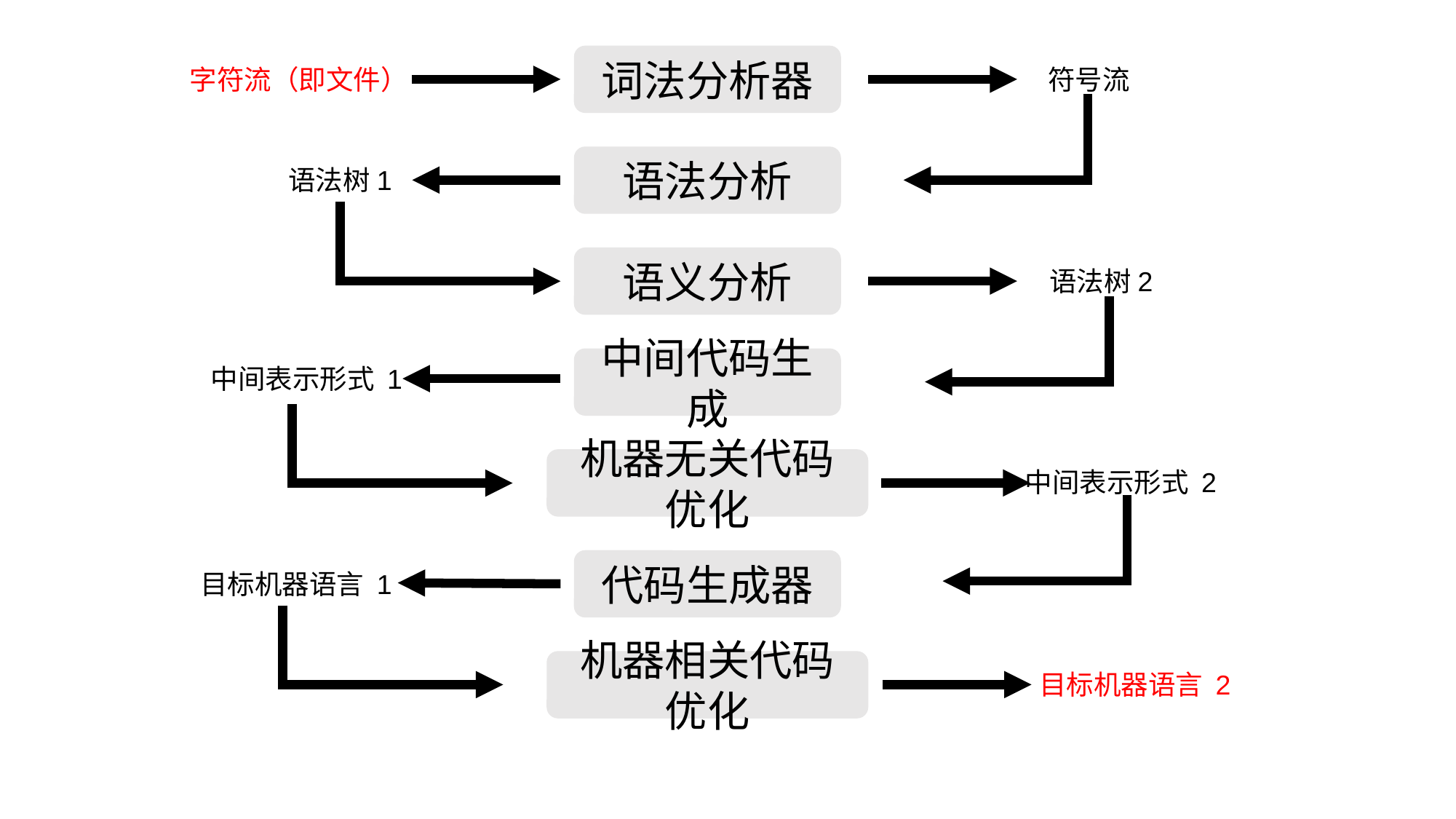

词法分析器
字符流（即文件）
符号流
语法分析
语法树1
语义分析
语法树2
中间代码生成
中间表示形式 1
机器无关代码优化
中间表示形式 2
代码生成器
目标机器语言 1
机器相关代码优化
目标机器语言 2